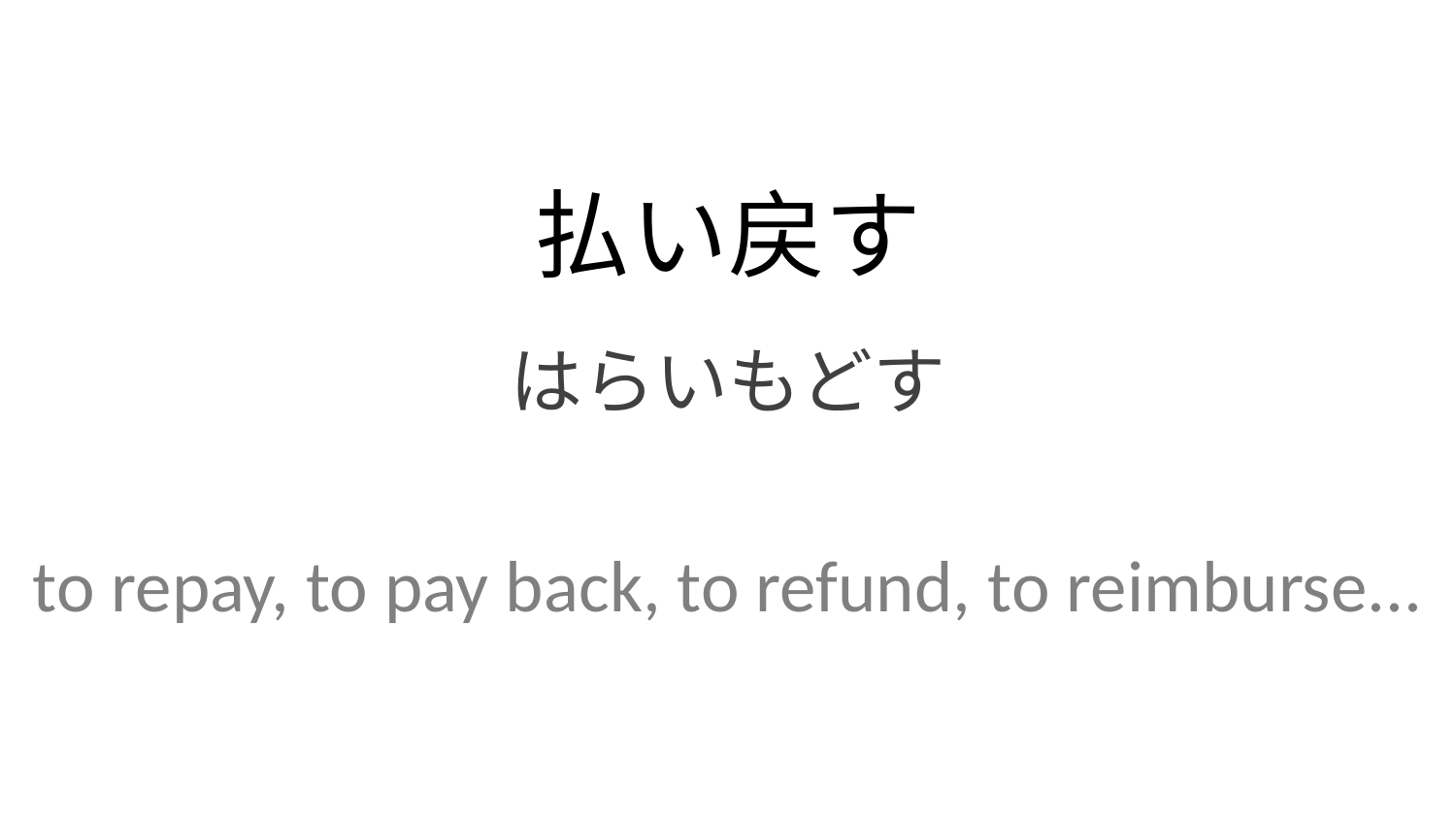

払い戻す

はらいもどす
to repay, to pay back, to refund, to reimburse...